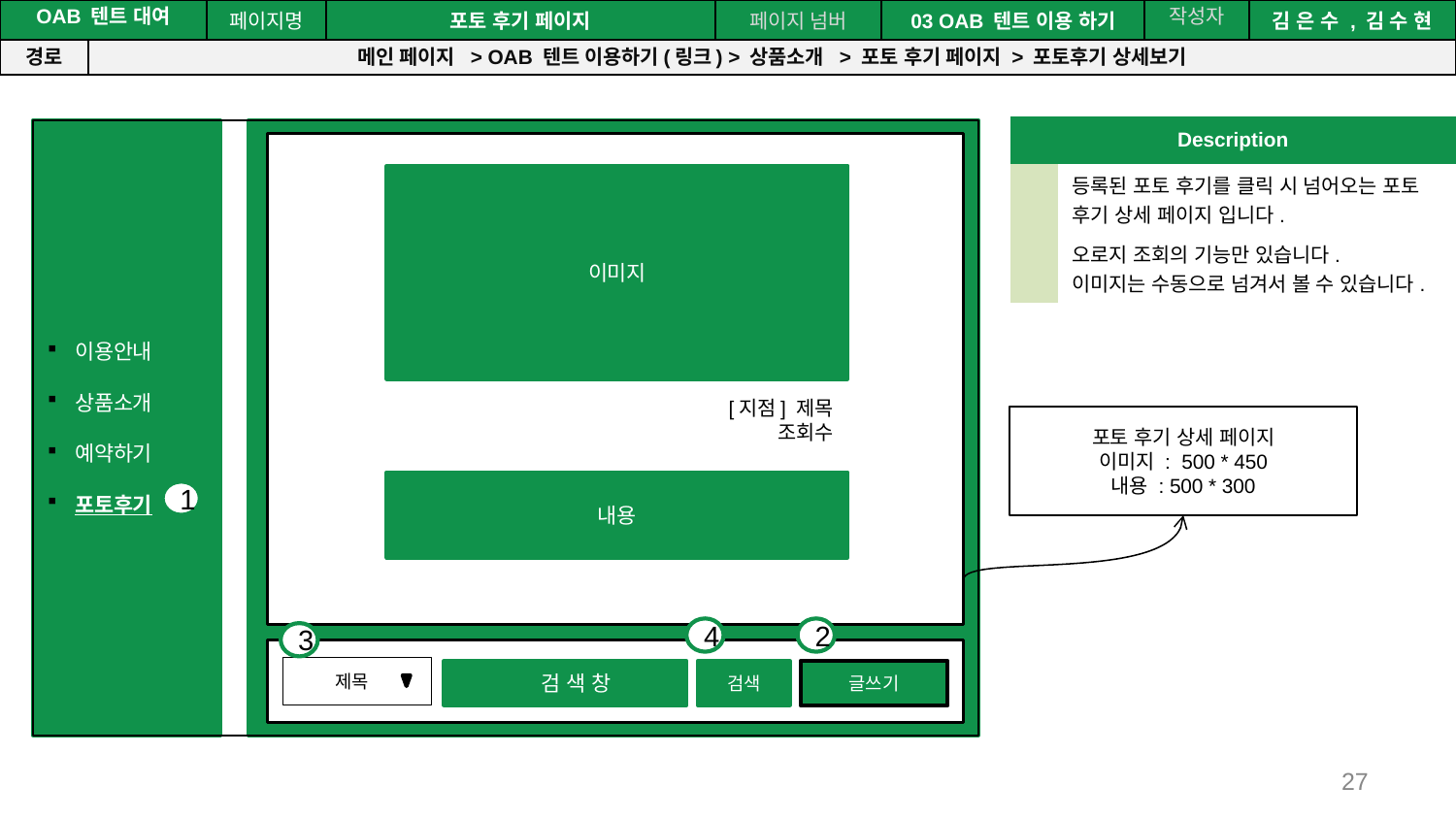

공간(오피스) 대여 시스템
| OAB 텐트 대여 |  | 페이지명 | 포토 후기 페이지 | 페이지 넘버 | 03 OAB 텐트 이용 하기 | 작성자 | 김 은 수 , 김 수 현 |
| --- | --- | --- | --- | --- | --- | --- | --- |
| 경로 | 메인 페이지 > OAB 텐트 이용하기(링크) > 상품소개 > 포토 후기 페이지 > 포토후기 상세보기 |  |  |  |  |  |  |
| Description |  |
| --- | --- |
|  | 등록된 포토 후기를 클릭 시 넘어오는 포토 후기 상세 페이지 입니다. |
|  | 오로지 조회의 기능만 있습니다. 이미지는 수동으로 넘겨서 볼 수 있습니다. |

이용안내
상품소개
예약하기
포토후기

이미지
[지점] 제목
조회수
포토 후기 상세 페이지
이미지 :  500 * 450
내용 : 500 * 300
내용
1
4
2
3

   검 색 창
검색
글쓰기
제목

27